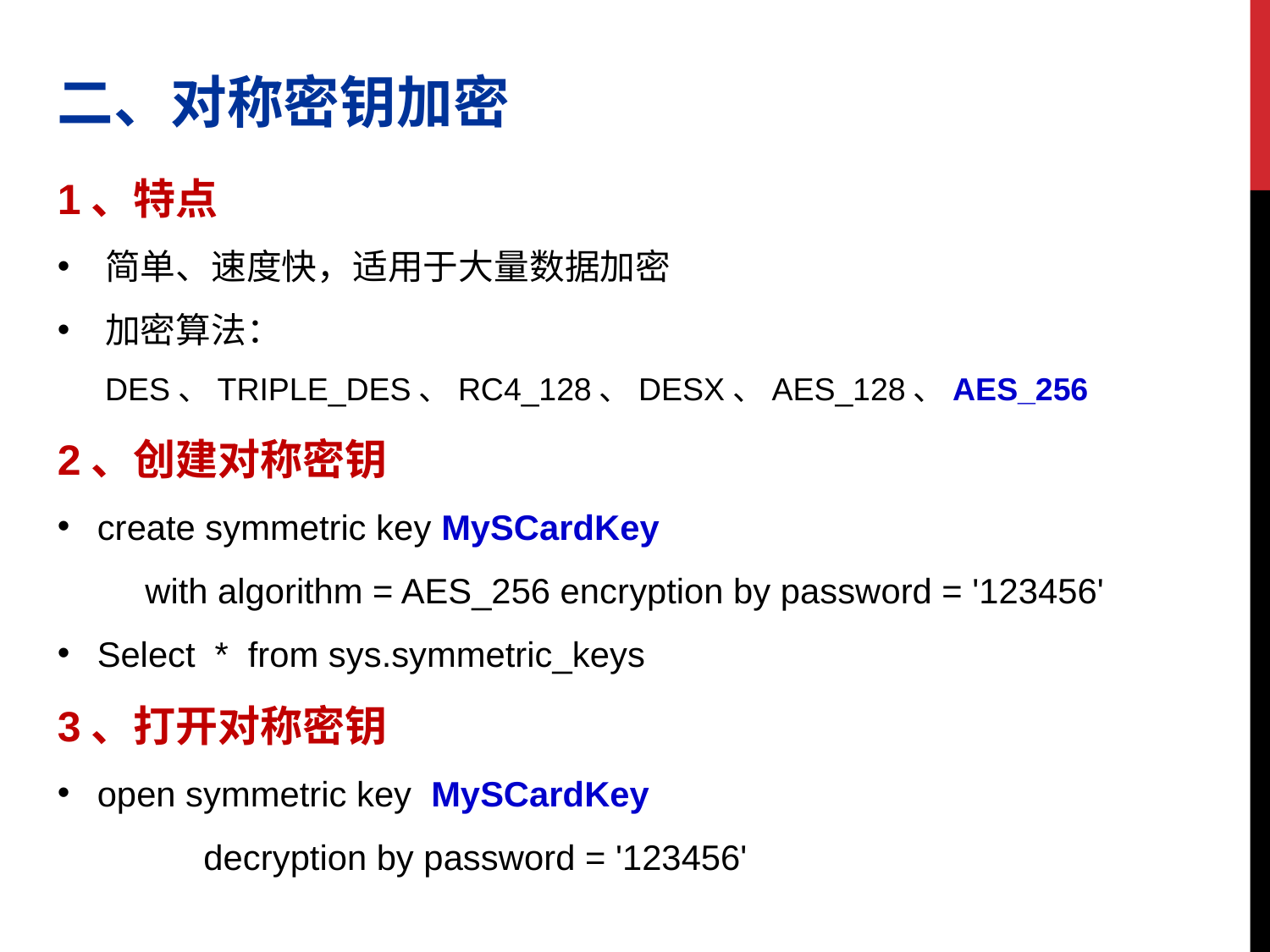

二、对称密钥加密
1、特点
简单、速度快，适用于大量数据加密
加密算法：DES、TRIPLE_DES、RC4_128、DESX、AES_128、AES_256
2、创建对称密钥
create symmetric key MySCardKey
         with algorithm = AES_256 encryption by password = '123456'
Select  *  from sys.symmetric_keys
3、打开对称密钥
open symmetric key  MySCardKey
               decryption by password = '123456'